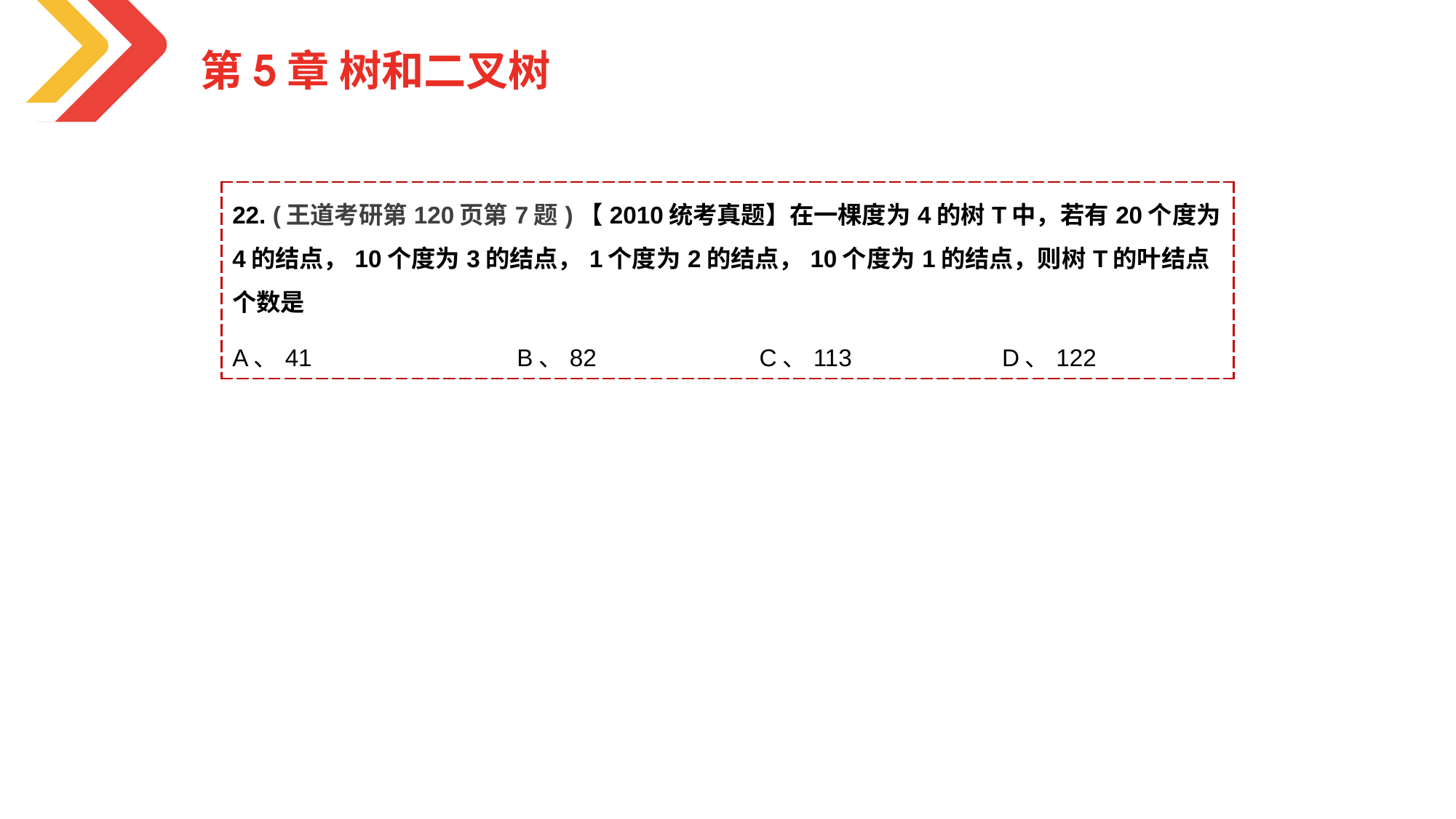

第5章 树和二叉树
| 22. (王道考研第120页第7题)【2010统考真题】在一棵度为4的树T中，若有20个度为4的结点，10个度为3的结点，1个度为2的结点，10个度为1的结点，则树T的叶结点个数是 |  |  |  |
| --- | --- | --- | --- |
| A、41 | B、82 | C、113 | D、122 |